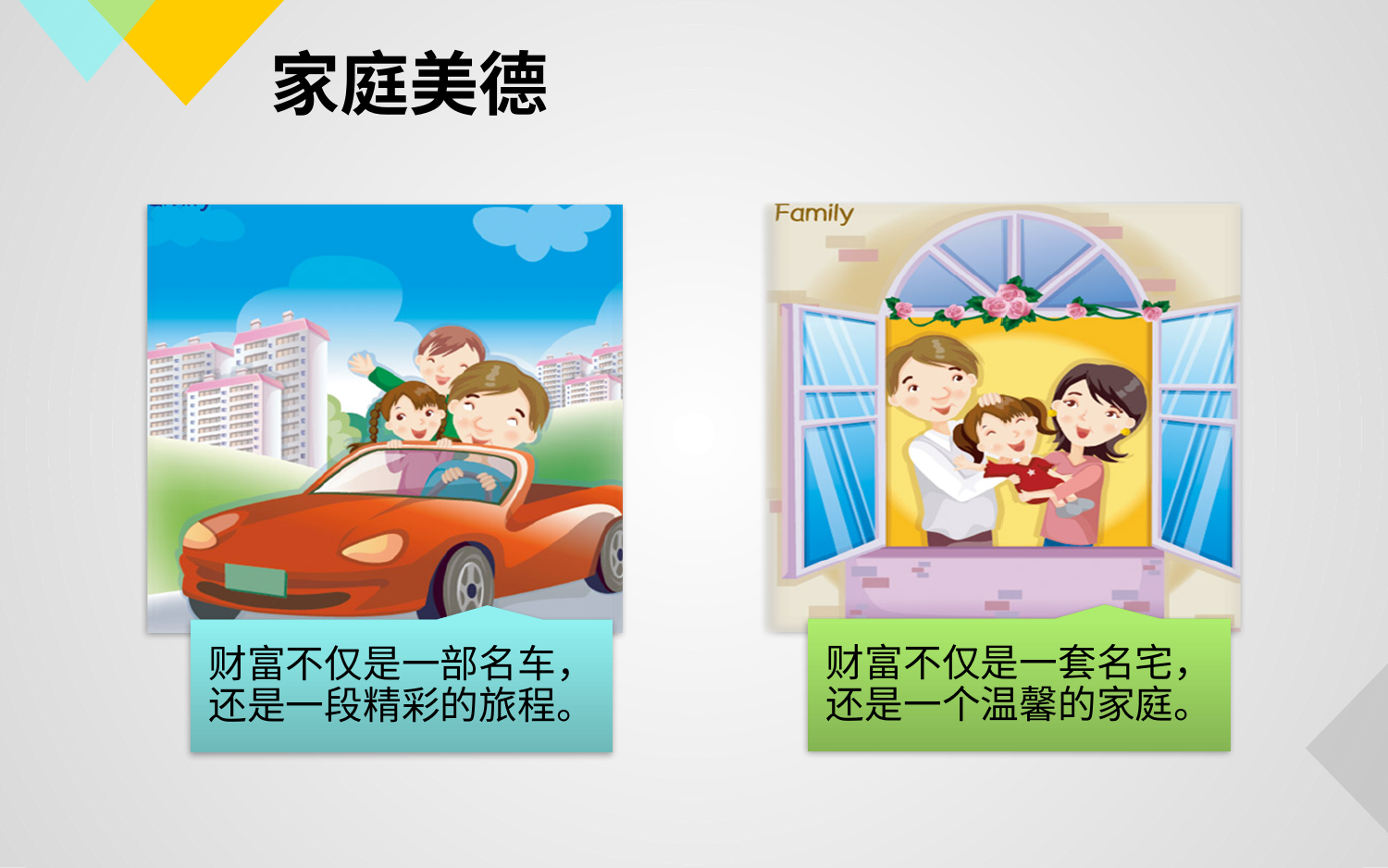

# 家庭美德

财富不仅是一套名宅，还是一个温馨的家庭。
财富不仅是一部名车，还是一段精彩的旅程。